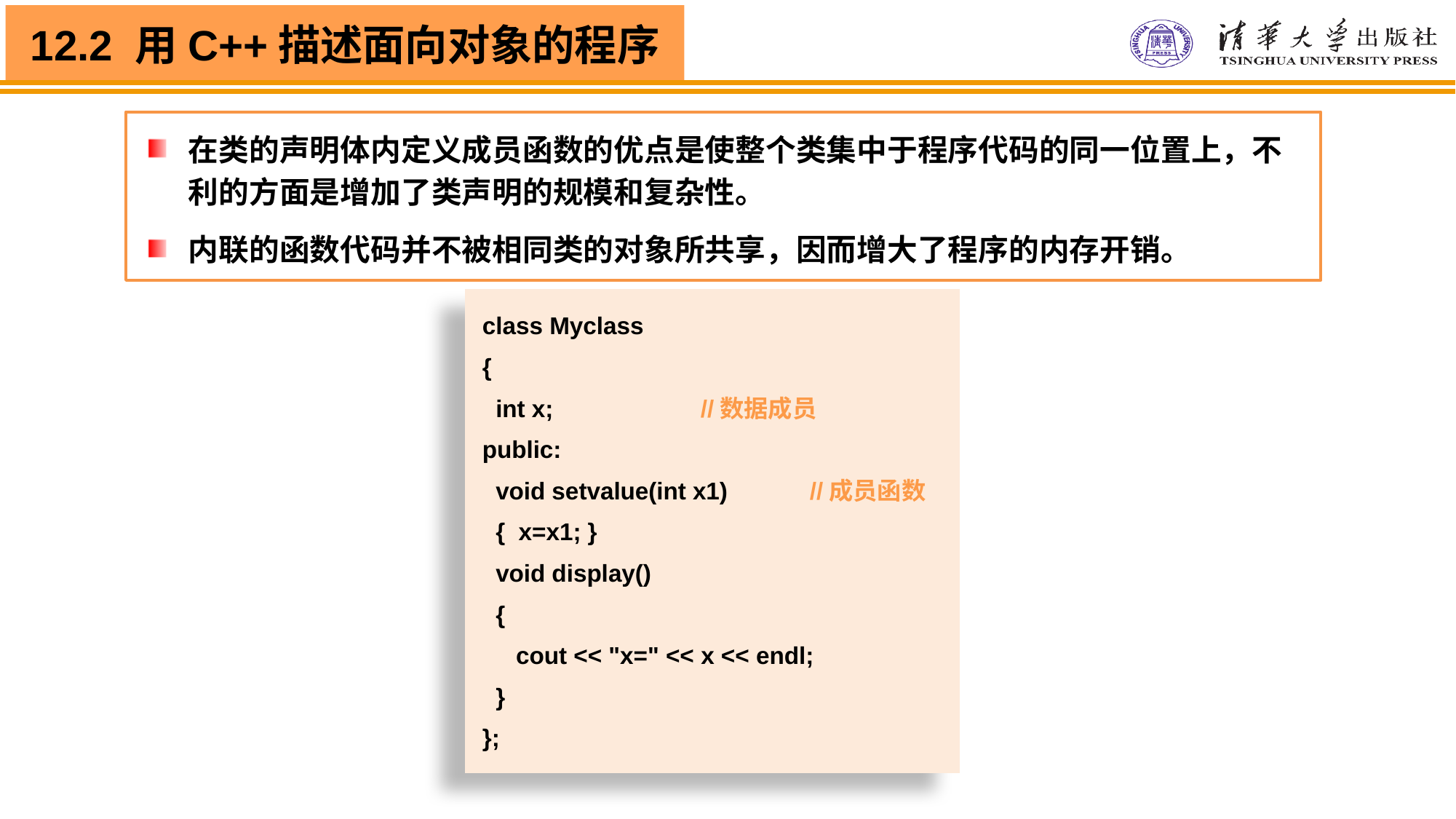

在类的声明体内定义成员函数的优点是使整个类集中于程序代码的同一位置上，不利的方面是增加了类声明的规模和复杂性。
内联的函数代码并不被相同类的对象所共享，因而增大了程序的内存开销。
class Myclass
{
  int x;		//数据成员
public:
  void setvalue(int x1)	//成员函数
  {  x=x1; }
  void display()
  {
     cout << "x=" << x << endl;
  }
};